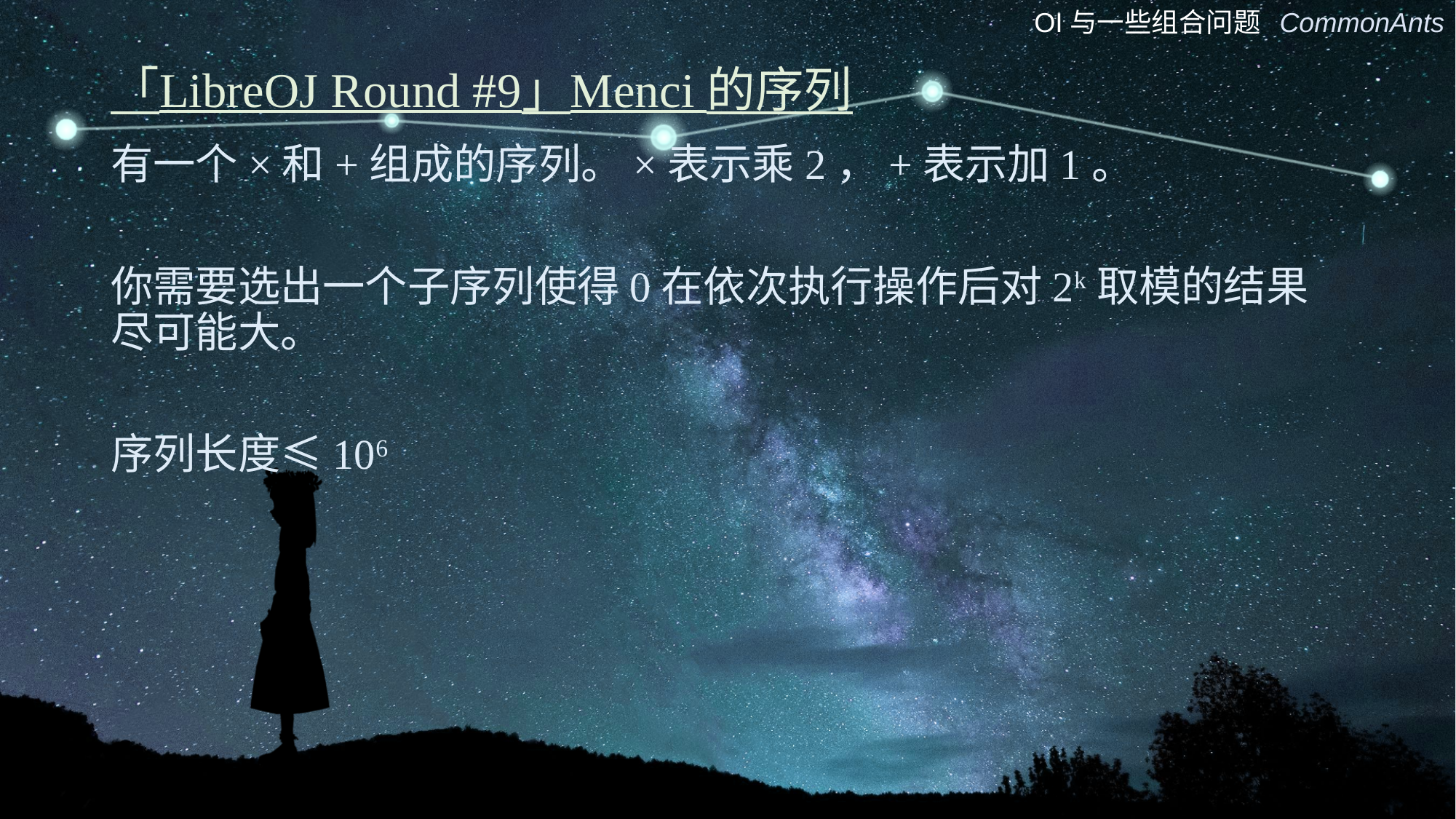

# 「LibreOJ Round #9」Menci 的序列
有一个×和+组成的序列。×表示乘2，+表示加1。

你需要选出一个子序列使得0在依次执行操作后对2k取模的结果尽可能大。

序列长度≤106